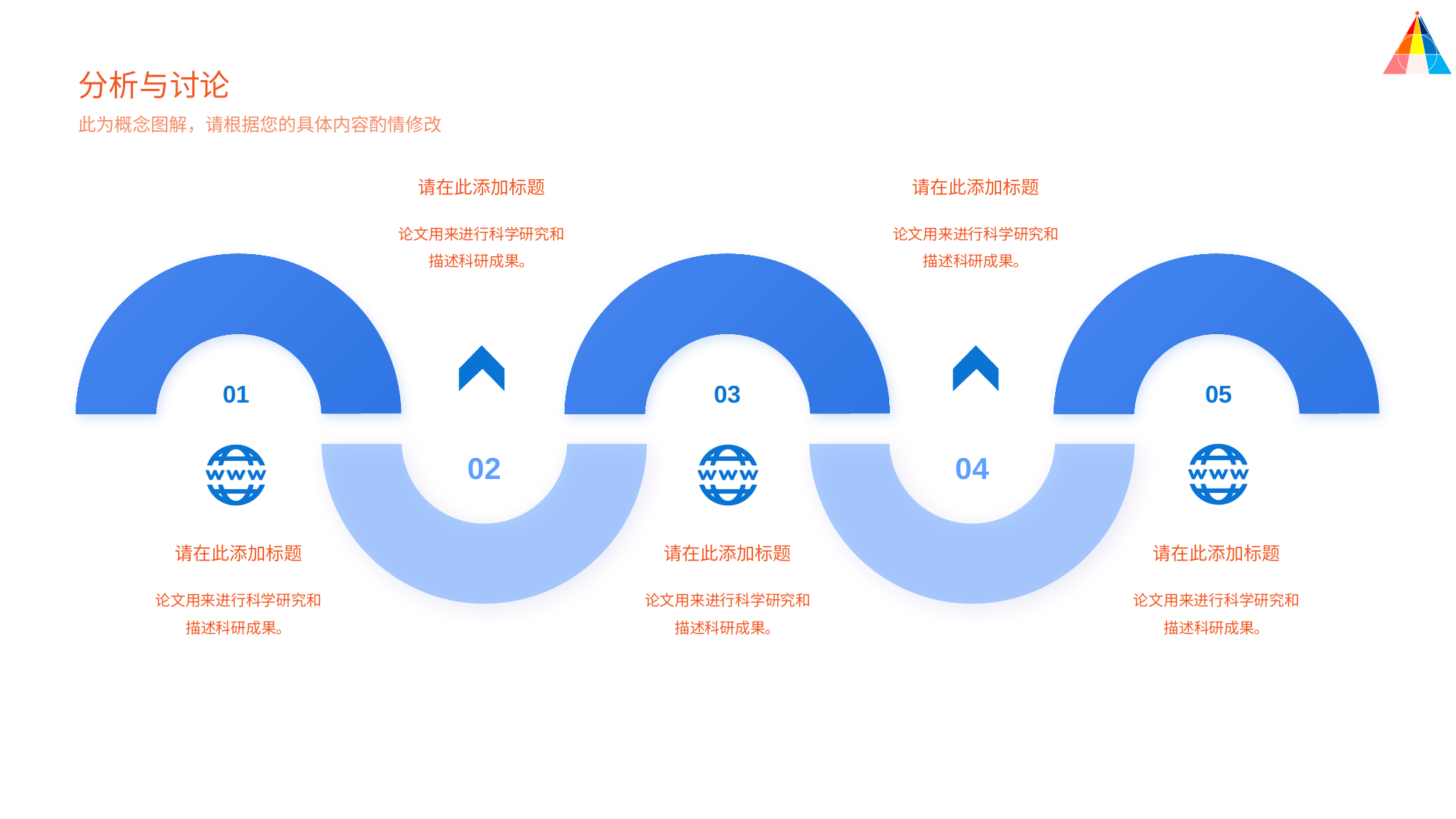

分析与讨论
此为概念图解，请根据您的具体内容酌情修改
请在此添加标题

论文用来进行科学研究和描述科研成果。
请在此添加标题

论文用来进行科学研究和描述科研成果。

01
03
05

02

04

请在此添加标题

论文用来进行科学研究和描述科研成果。
请在此添加标题

论文用来进行科学研究和描述科研成果。
请在此添加标题

论文用来进行科学研究和描述科研成果。